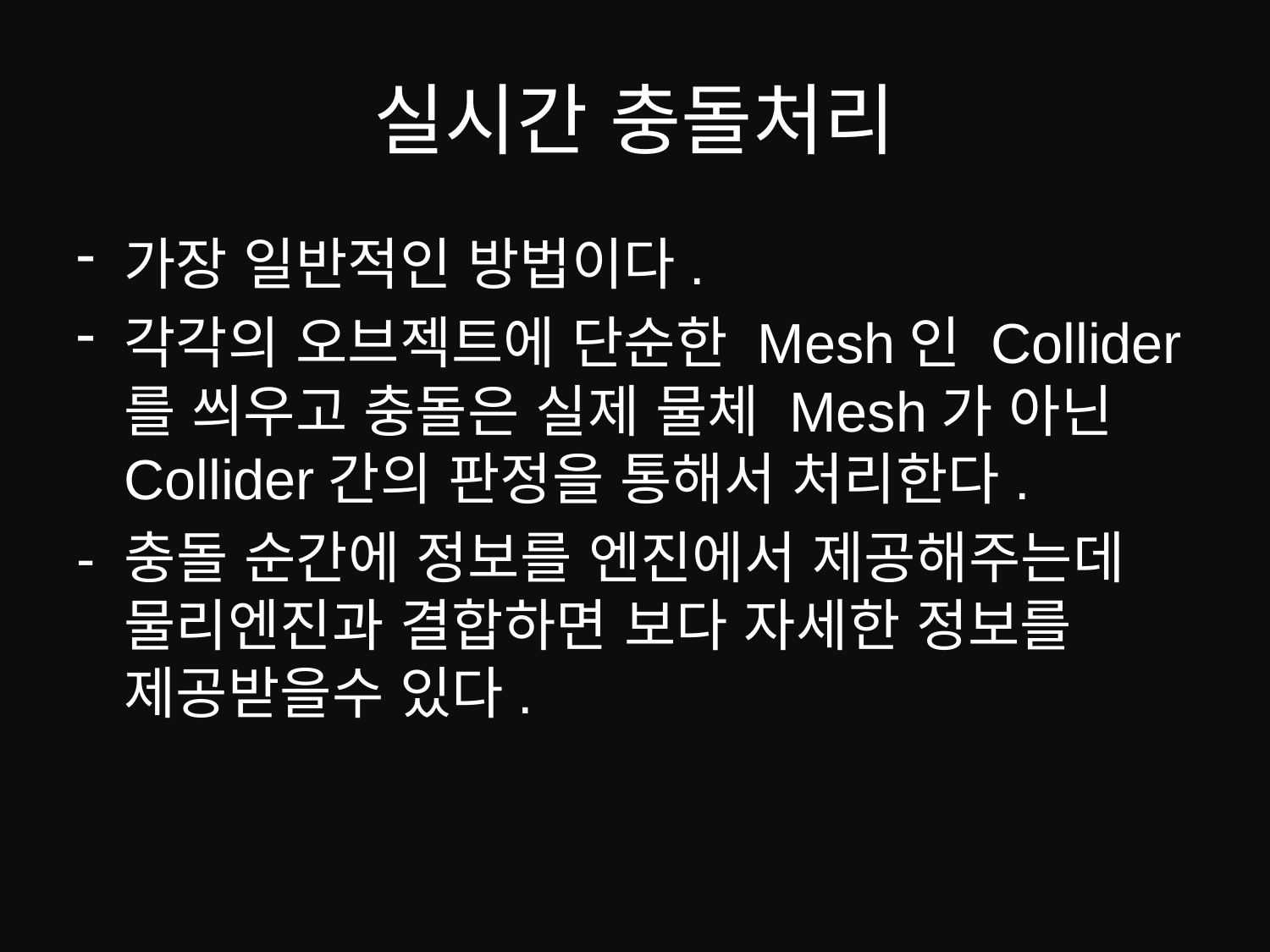

# 실시간 충돌처리
가장 일반적인 방법이다.
각각의 오브젝트에 단순한 Mesh인 Collider를 씌우고 충돌은 실제 물체 Mesh가 아닌 Collider간의 판정을 통해서 처리한다.
- 충돌 순간에 정보를 엔진에서 제공해주는데 물리엔진과 결합하면 보다 자세한 정보를 제공받을수 있다.